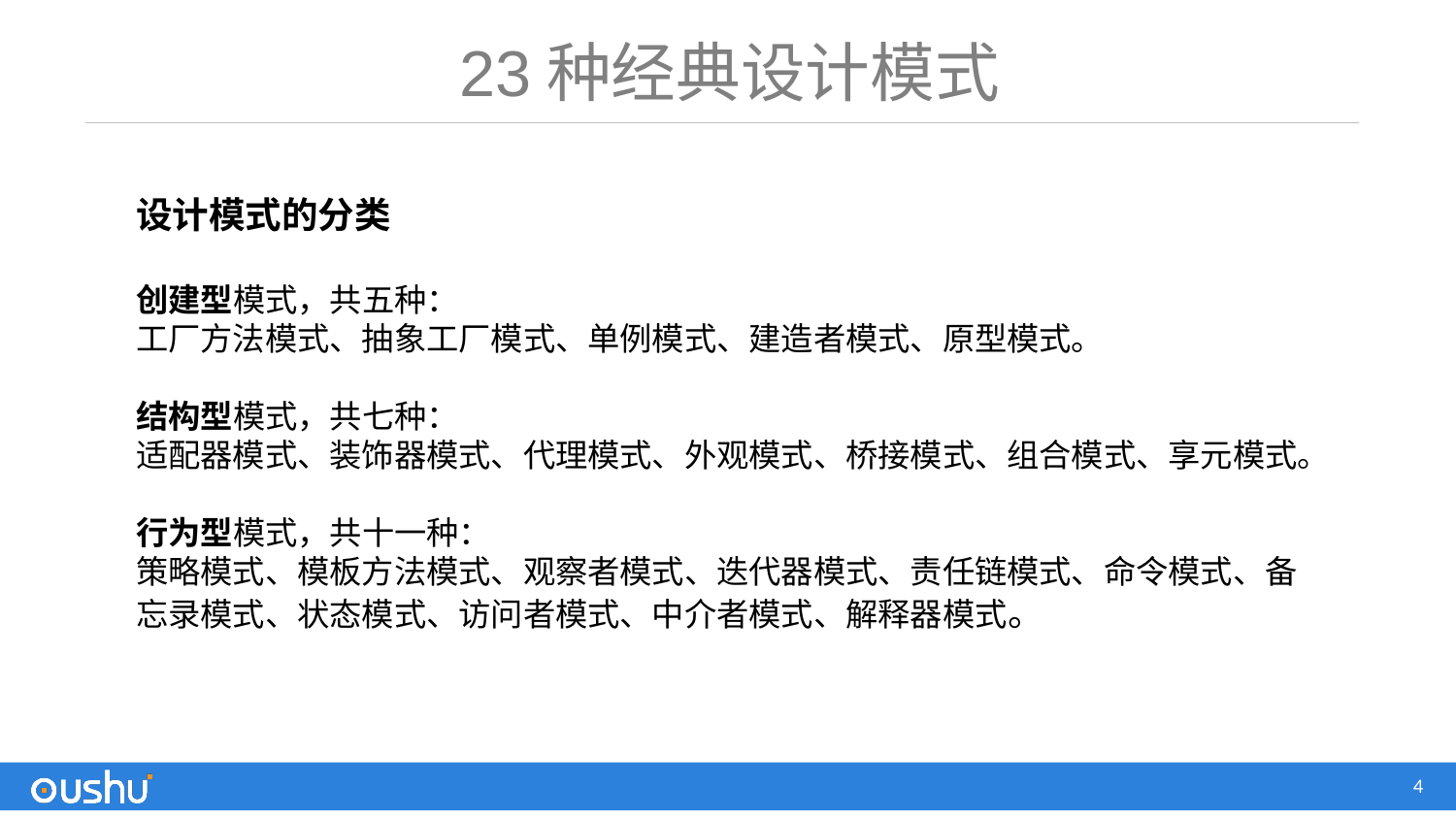

# 23种经典设计模式
设计模式的分类

创建型模式，共五种：
工厂方法模式、抽象工厂模式、单例模式、建造者模式、原型模式。

结构型模式，共七种：
适配器模式、装饰器模式、代理模式、外观模式、桥接模式、组合模式、享元模式。

行为型模式，共十一种：
策略模式、模板方法模式、观察者模式、迭代器模式、责任链模式、命令模式、备忘录模式、状态模式、访问者模式、中介者模式、解释器模式。